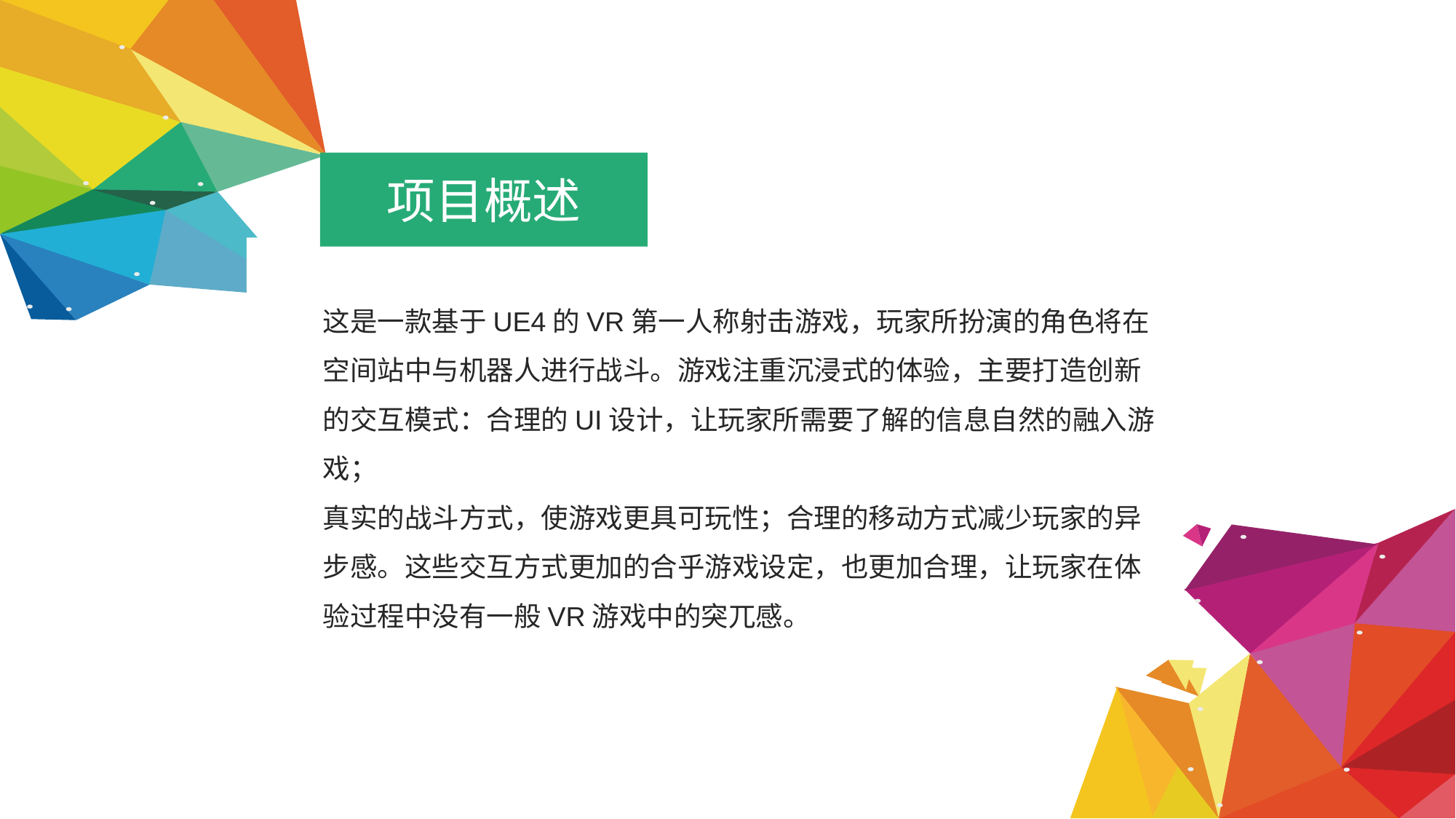

项目概述

这是一款基于UE4的VR第一人称射击游戏，玩家所扮演的角色将在空间站中与机器人进行战斗。游戏注重沉浸式的体验，主要打造创新的交互模式：合理的UI设计，让玩家所需要了解的信息自然的融入游戏；
真实的战斗方式，使游戏更具可玩性；合理的移动方式减少玩家的异步感。这些交互方式更加的合乎游戏设定，也更加合理，让玩家在体验过程中没有一般VR游戏中的突兀感。